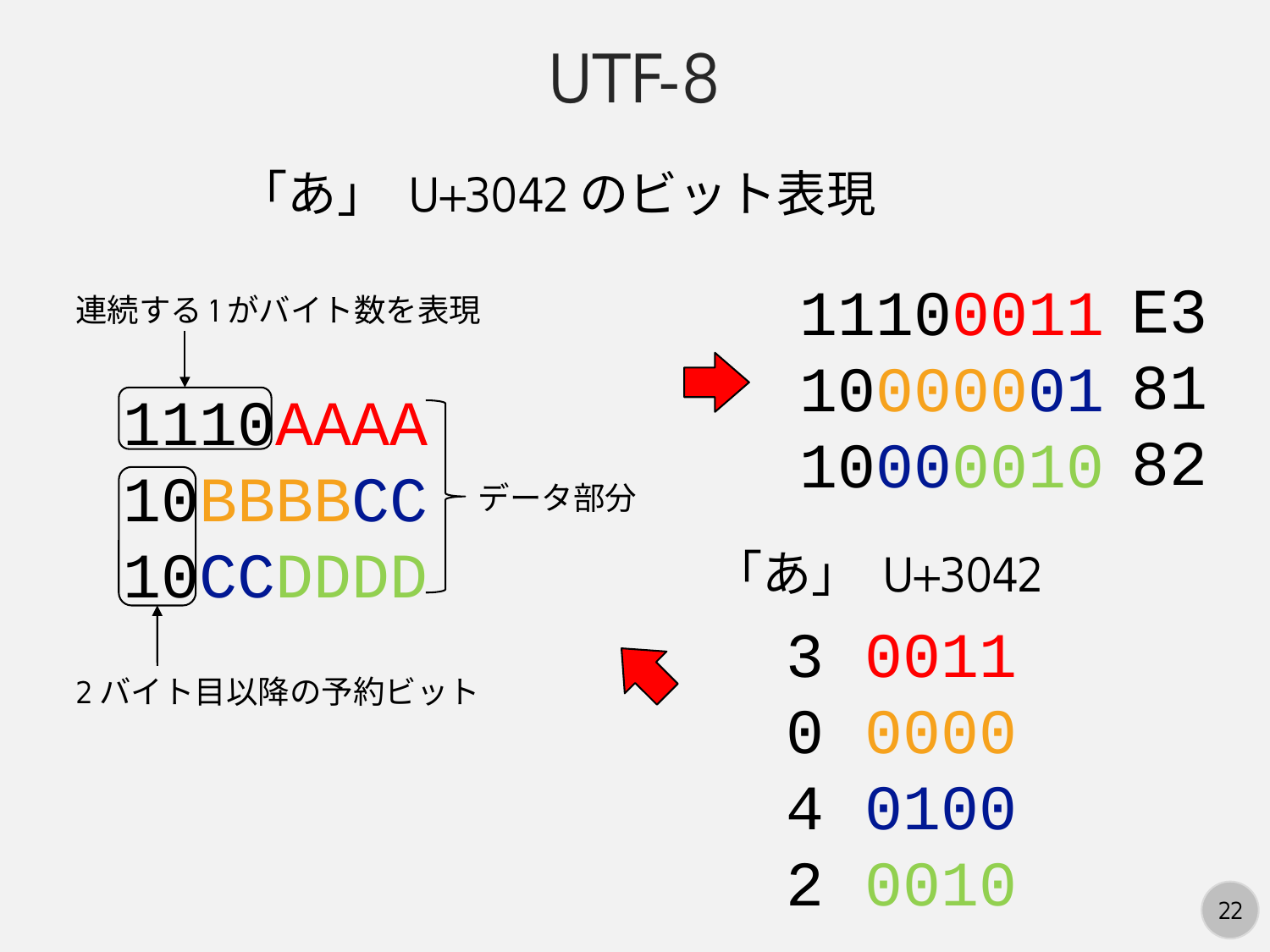

UTF-8
「あ」 U+3042のビット表現
E3
81
82
11100011
10000001
10000010
連続する1がバイト数を表現

1110AAAA
10BBBBCC
10CCDDDD

データ部分
「あ」 U+3042
3
0
4
2
0011
0000
0100
0010

2バイト目以降の予約ビット